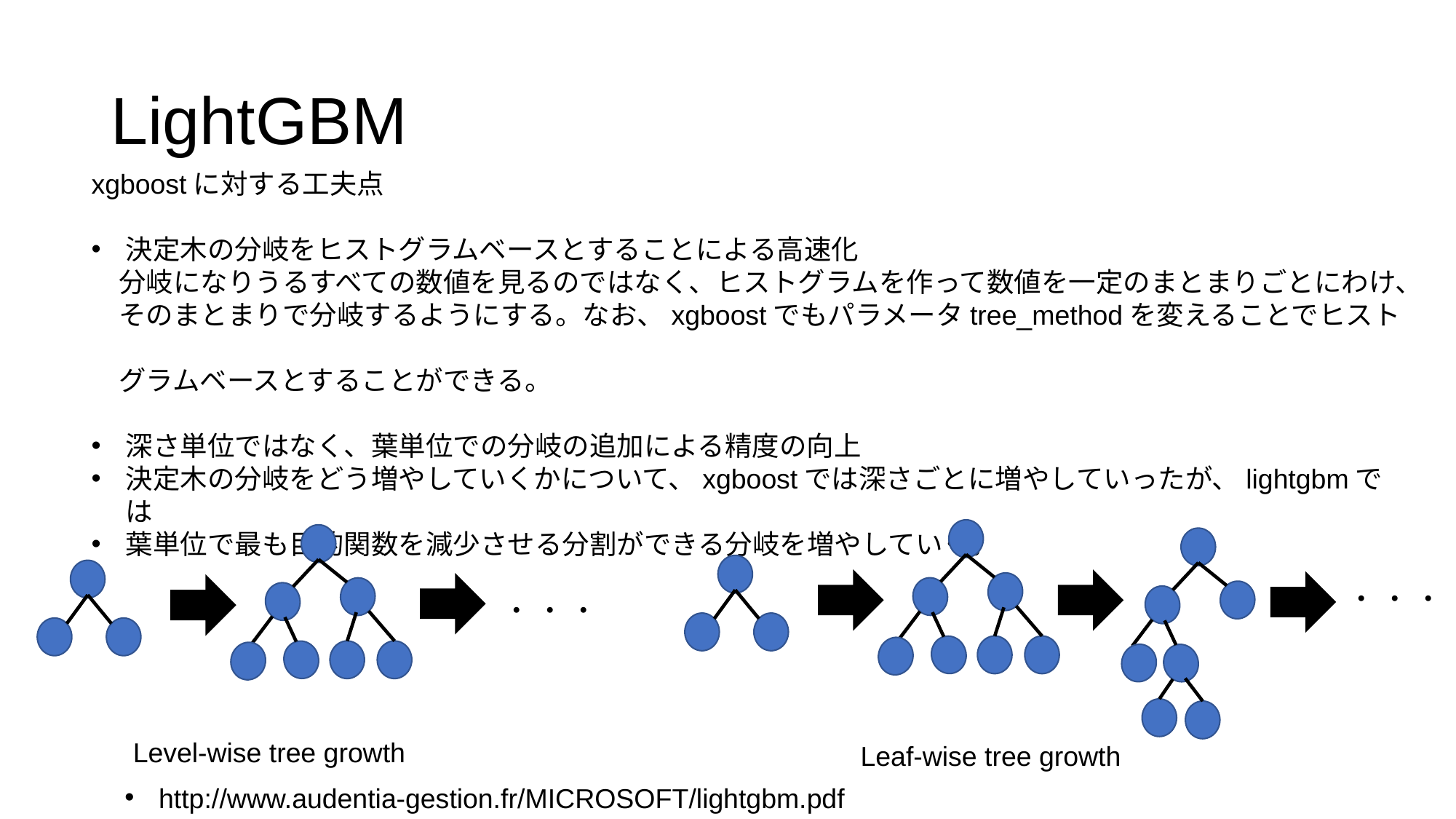

# LightGBM
xgboostに対する工夫点

決定木の分岐をヒストグラムベースとすることによる高速化
　分岐になりうるすべての数値を見るのではなく、ヒストグラムを作って数値を一定のまとまりごとにわけ、
　そのまとまりで分岐するようにする。なお、xgboostでもパラメータtree_methodを変えることでヒスト
　グラムベースとすることができる。

深さ単位ではなく、葉単位での分岐の追加による精度の向上
決定木の分岐をどう増やしていくかについて、xgboostでは深さごとに増やしていったが、lightgbmでは
葉単位で最も目的関数を減少させる分割ができる分岐を増やしていく。

・ ・ ・

・ ・ ・

Level-wise tree growth
Leaf-wise tree growth
http://www.audentia-gestion.fr/MICROSOFT/lightgbm.pdf